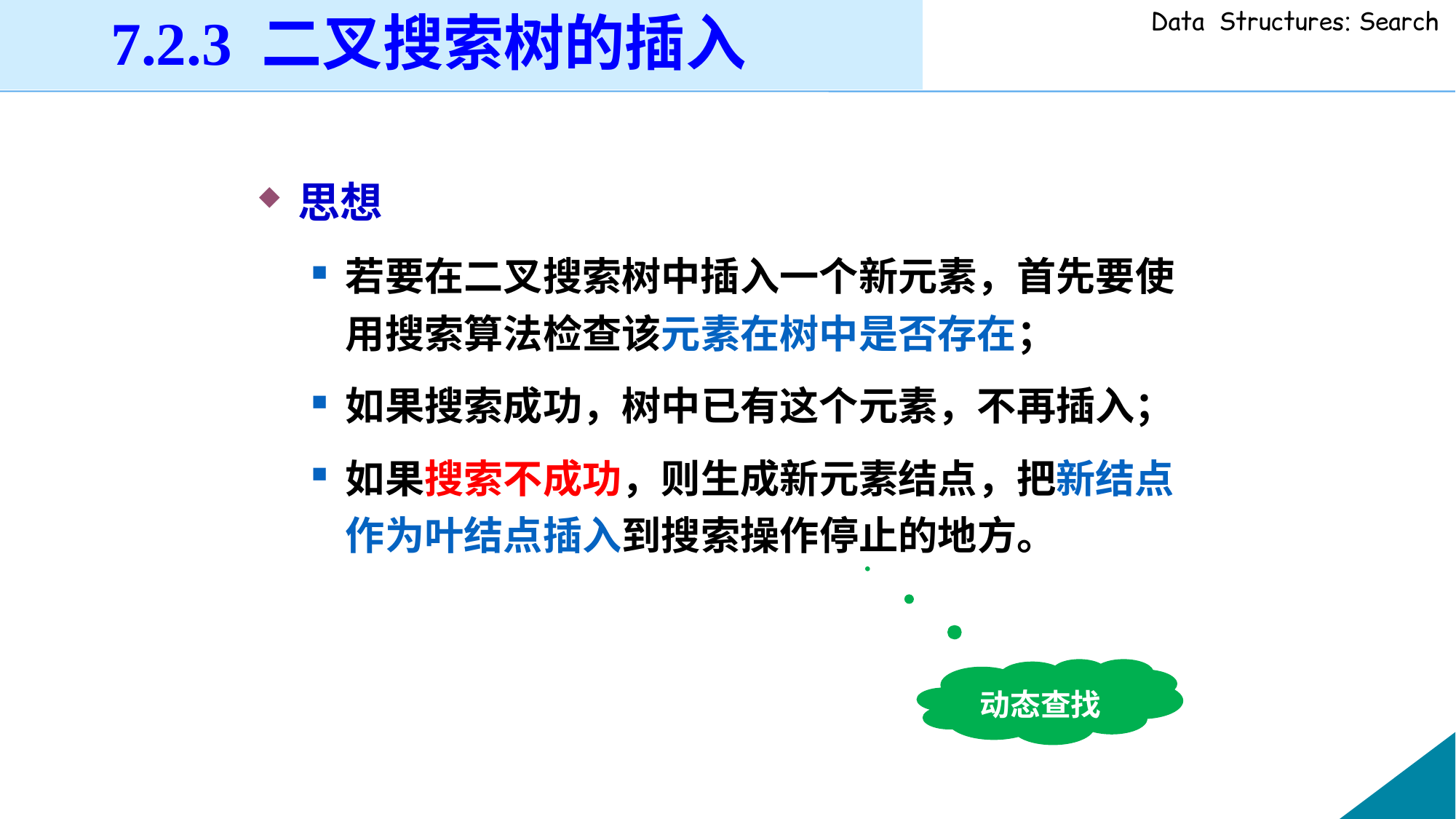

7.2.3 二叉搜索树的插入
思想
若要在二叉搜索树中插入一个新元素，首先要使用搜索算法检查该元素在树中是否存在；
如果搜索成功，树中已有这个元素，不再插入；
如果搜索不成功，则生成新元素结点，把新结点作为叶结点插入到搜索操作停止的地方。
动态查找